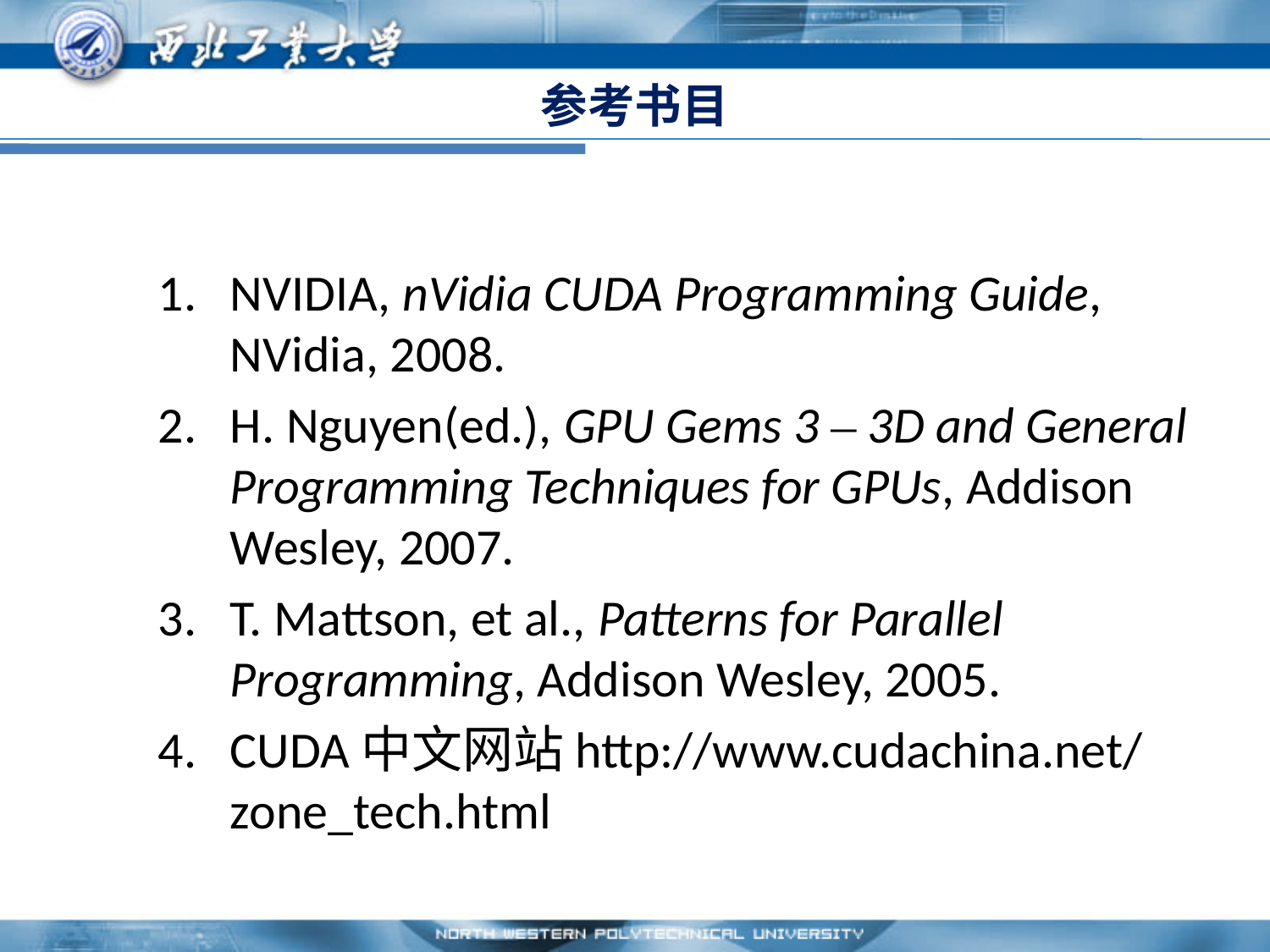

# 参考书目
NVIDIA, nVidia CUDA Programming Guide, NVidia, 2008.
H. Nguyen(ed.), GPU Gems 3 – 3D and General Programming Techniques for GPUs, Addison Wesley, 2007.
T. Mattson, et al., Patterns for Parallel Programming, Addison Wesley, 2005.
CUDA中文网站http://www.cudachina.net/zone_tech.html